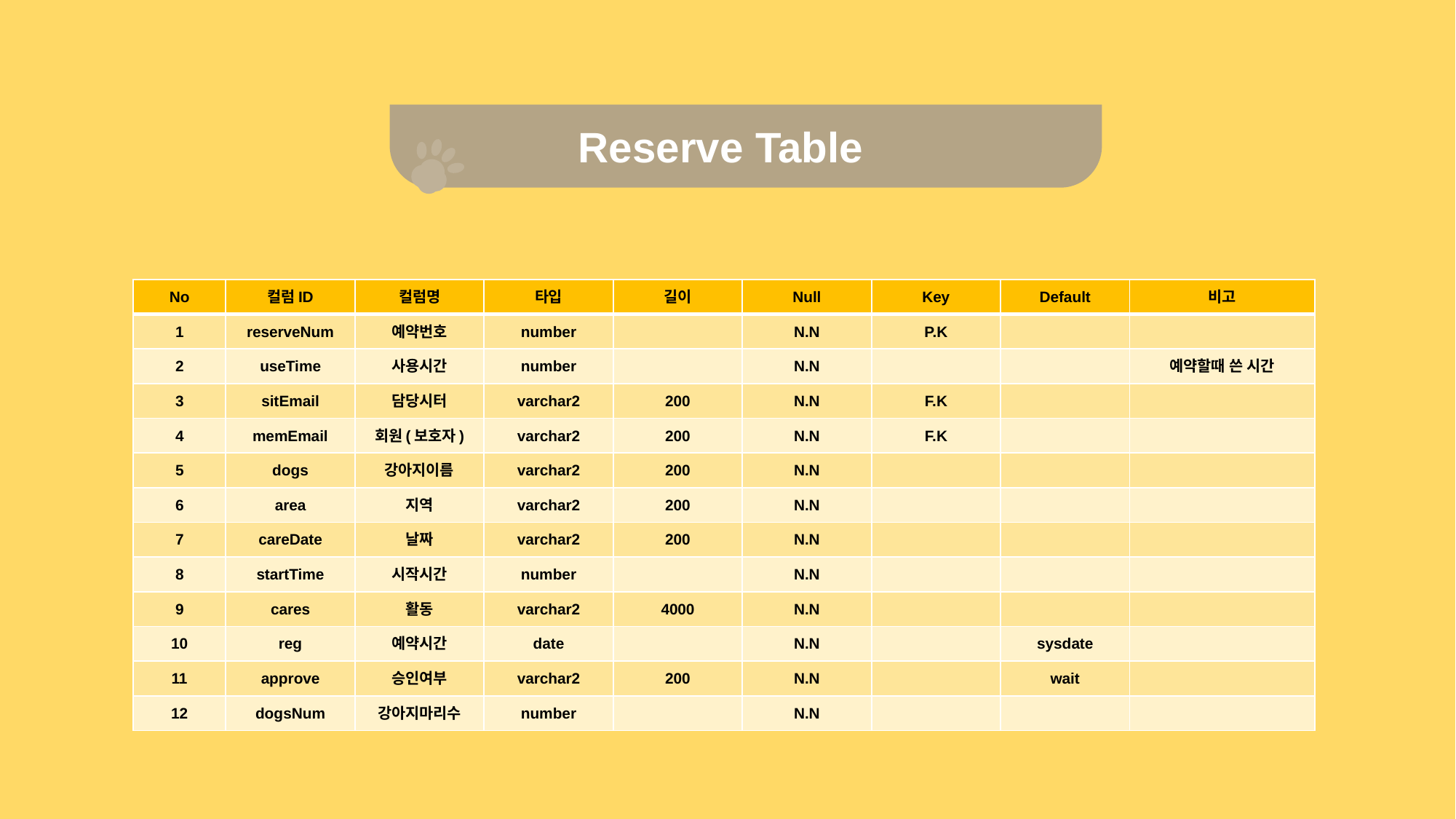

Reserve Table

| No | 컬럼ID | 컬럼명 | 타입 | 길이 | Null | Key | Default | 비고 |
| --- | --- | --- | --- | --- | --- | --- | --- | --- |
| 1 | reserveNum | 예약번호 | number |  | N.N | P.K |  |  |
| 2 | useTime | 사용시간 | number |  | N.N |  |  | 예약할때 쓴 시간 |
| 3 | sitEmail | 담당시터 | varchar2 | 200 | N.N | F.K |  |  |
| 4 | memEmail | 회원(보호자) | varchar2 | 200 | N.N | F.K |  |  |
| 5 | dogs | 강아지이름 | varchar2 | 200 | N.N |  |  |  |
| 6 | area | 지역 | varchar2 | 200 | N.N |  |  |  |
| 7 | careDate | 날짜 | varchar2 | 200 | N.N |  |  |  |
| 8 | startTime | 시작시간 | number |  | N.N |  |  |  |
| 9 | cares | 활동 | varchar2 | 4000 | N.N |  |  |  |
| 10 | reg | 예약시간 | date |  | N.N |  | sysdate |  |
| 11 | approve | 승인여부 | varchar2 | 200 | N.N |  | wait |  |
| 12 | dogsNum | 강아지마리수 | number |  | N.N |  |  |  |